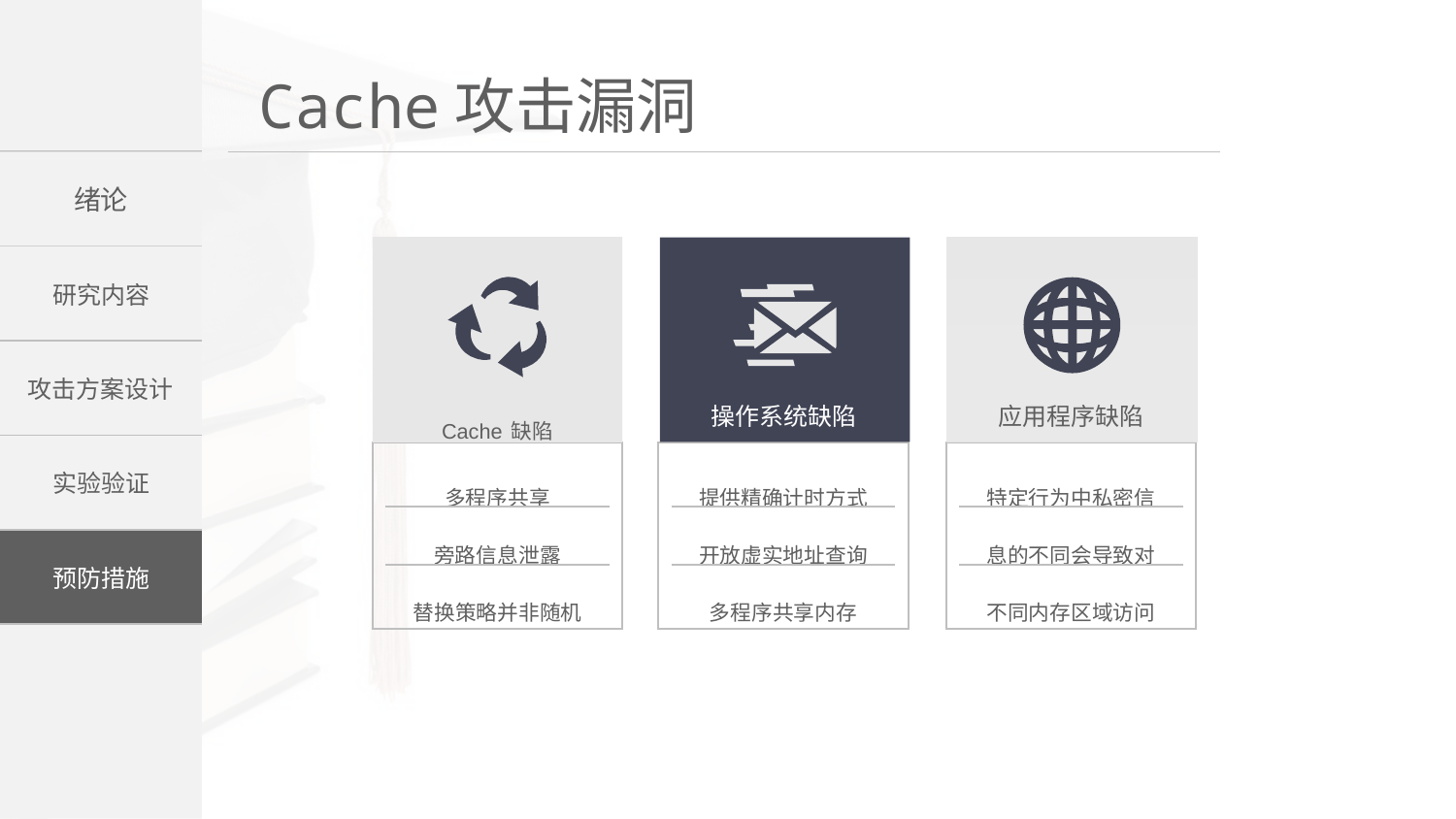

Cache缺陷

操作系统缺陷

应用程序缺陷

多程序共享
旁路信息泄露
替换策略并非随机

提供精确计时方式
开放虚实地址查询
多程序共享内存

特定行为中私密信
息的不同会导致对
不同内存区域访问